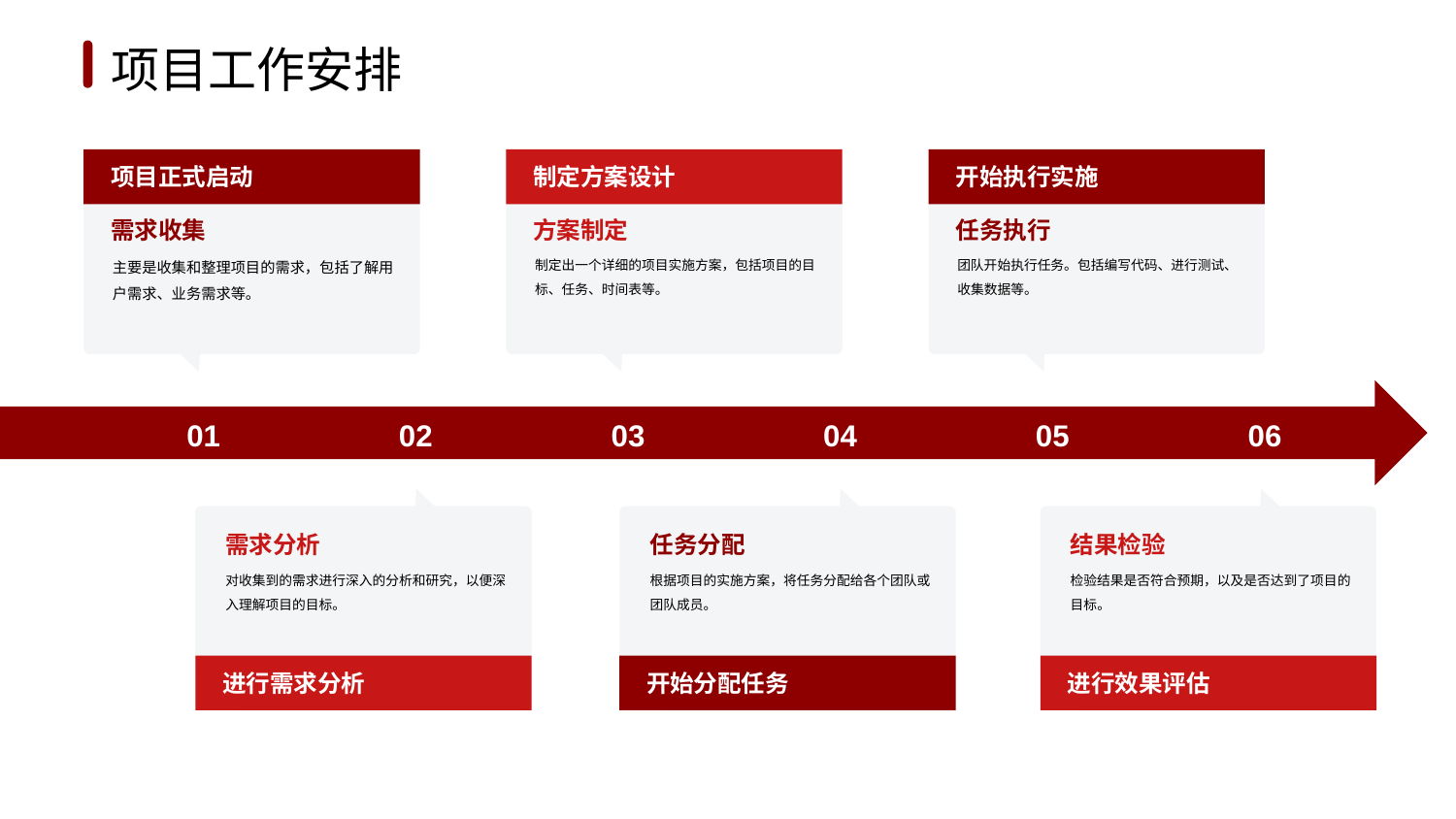

1
2
3
4
5
6
项目工作安排

01
03
05

项目正式启动
制定方案设计
开始执行实施
需求收集
方案制定
任务执行
主要是收集和整理项目的需求，包括了解用户需求、业务需求等。
团队开始执行任务。包括编写代码、进行测试、收集数据等。
制定出一个详细的项目实施方案，包括项目的目标、任务、时间表等。

01
02
03
04
05
06

需求分析
任务分配
结果检验
对收集到的需求进行深入的分析和研究，以便深入理解项目的目标。
根据项目的实施方案，将任务分配给各个团队或团队成员。
检验结果是否符合预期，以及是否达到了项目的目标。
02
04
06

进行需求分析
开始分配任务
进行效果评估